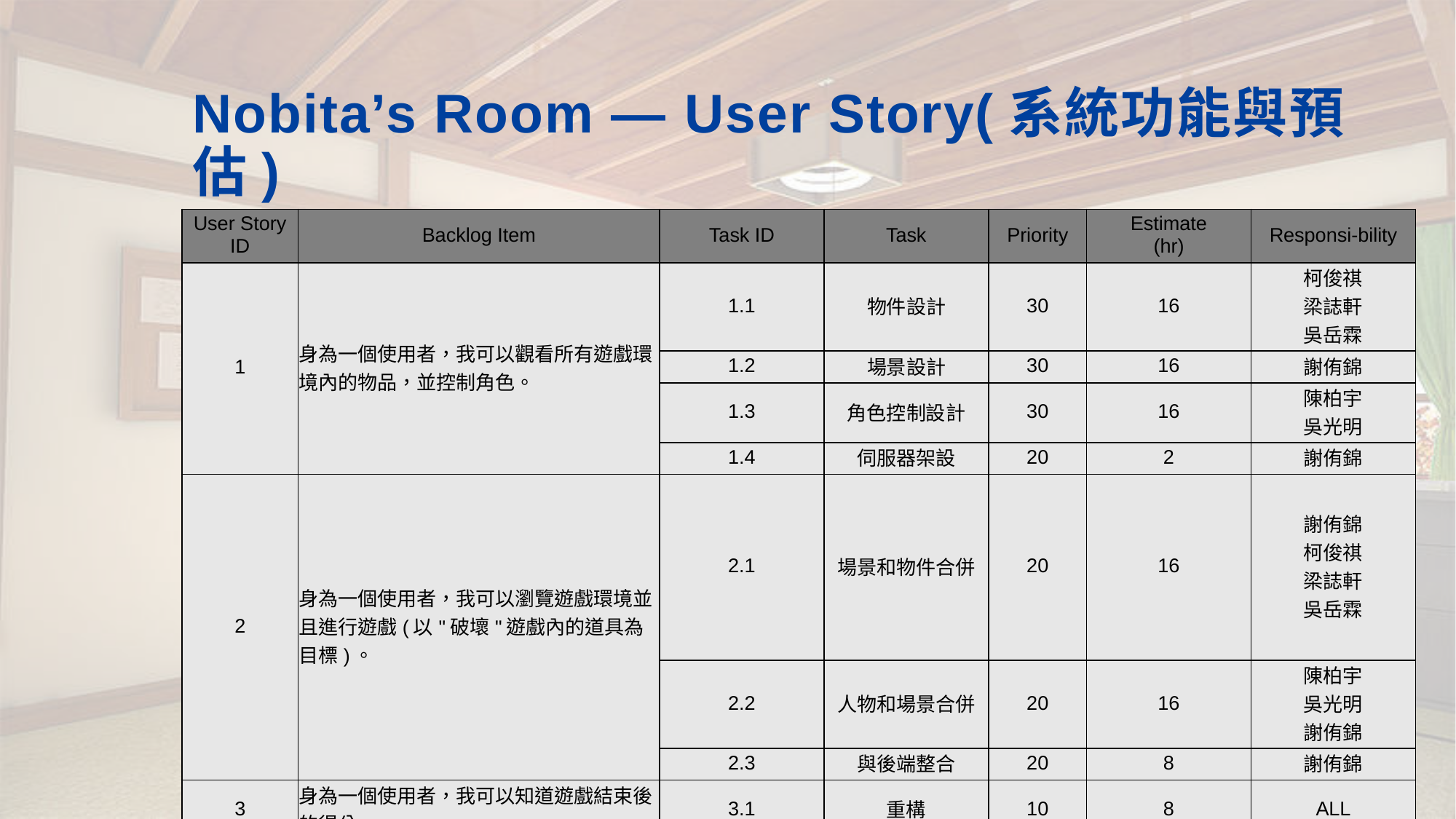

# Nobita’s Room — User Story(系統功能與預估)
| User Story ID | Backlog Item | Task ID | Task | Priority | Estimate (hr) | Responsi-bility |
| --- | --- | --- | --- | --- | --- | --- |
| 1 | 身為一個使用者，我可以觀看所有遊戲環境內的物品，並控制角色。 | 1.1 | 物件設計 | 30 | 16 | 柯俊祺 梁誌軒 吳岳霖 |
|  |  | 1.2 | 場景設計 | 30 | 16 | 謝侑錦 |
|  |  | 1.3 | 角色控制設計 | 30 | 16 | 陳柏宇 吳光明 |
|  |  | 1.4 | 伺服器架設 | 20 | 2 | 謝侑錦 |
| 2 | 身為一個使用者，我可以瀏覽遊戲環境並且進行遊戲(以"破壞"遊戲內的道具為目標)。 | 2.1 | 場景和物件合併 | 20 | 16 | 謝侑錦 柯俊祺 梁誌軒 吳岳霖 |
|  |  | 2.2 | 人物和場景合併 | 20 | 16 | 陳柏宇 吳光明 謝侑錦 |
|  |  | 2.3 | 與後端整合 | 20 | 8 | 謝侑錦 |
| 3 | 身為一個使用者，我可以知道遊戲結束後的得分。 | 3.1 | 重構 | 10 | 8 | ALL |